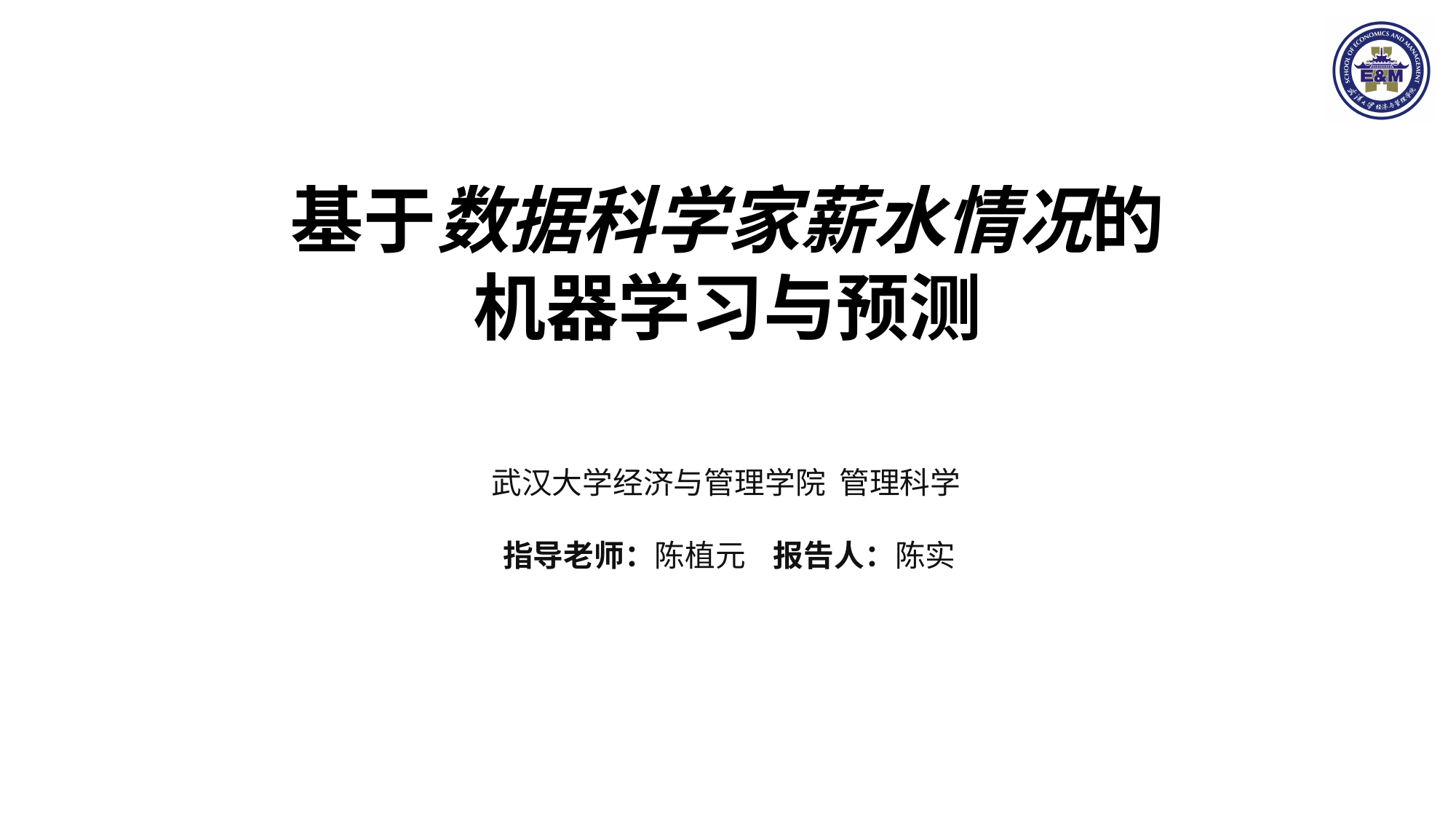

基于数据科学家薪水情况的
机器学习与预测

武汉大学经济与管理学院  管理科学

指导老师：陈植元    报告人：陈实